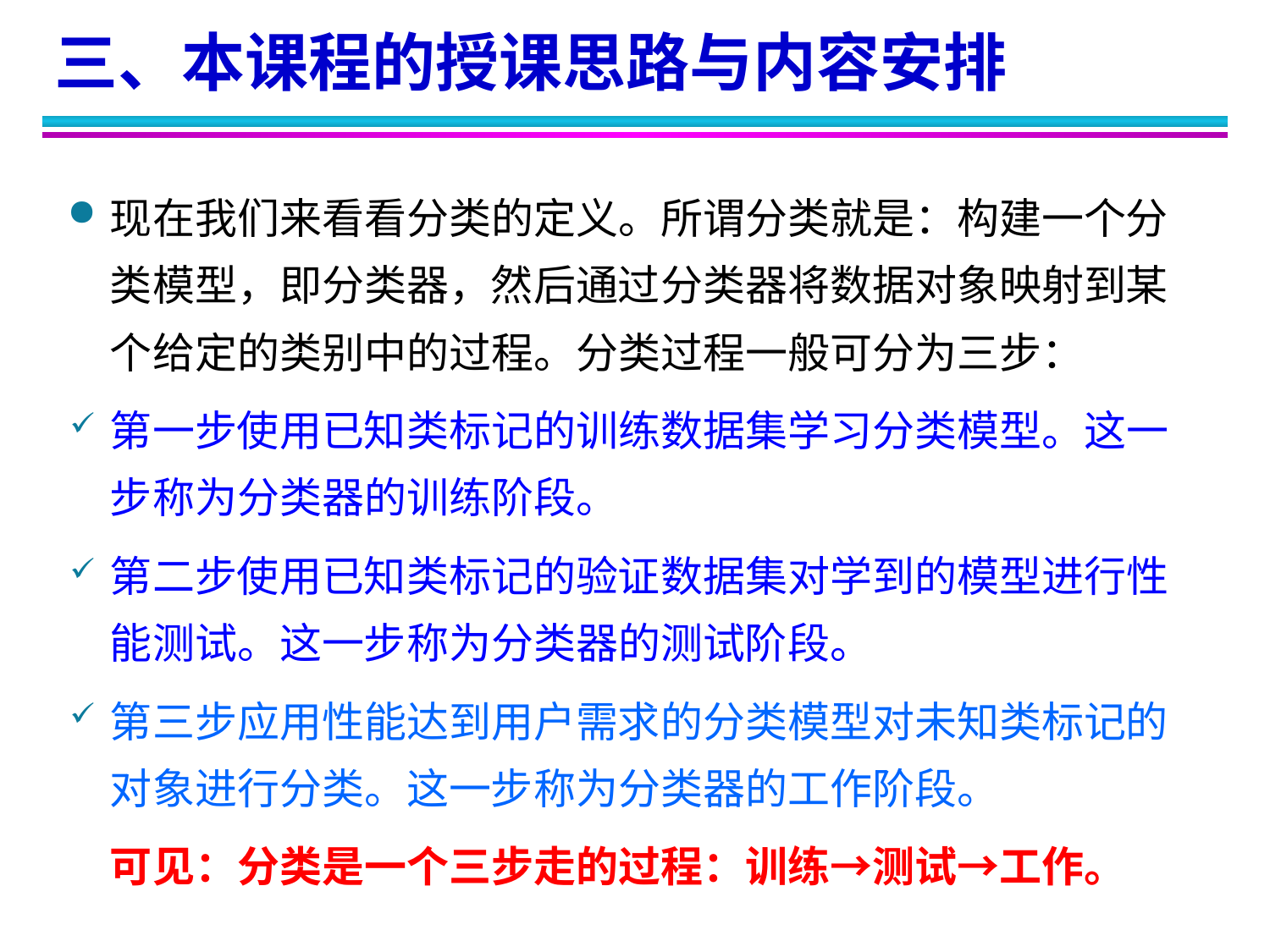

三、本课程的授课思路与内容安排
现在我们来看看分类的定义。所谓分类就是：构建一个分类模型，即分类器，然后通过分类器将数据对象映射到某个给定的类别中的过程。分类过程一般可分为三步：
第一步使用已知类标记的训练数据集学习分类模型。这一步称为分类器的训练阶段。
第二步使用已知类标记的验证数据集对学到的模型进行性能测试。这一步称为分类器的测试阶段。
第三步应用性能达到用户需求的分类模型对未知类标记的对象进行分类。这一步称为分类器的工作阶段。
	可见：分类是一个三步走的过程：训练→测试→工作。